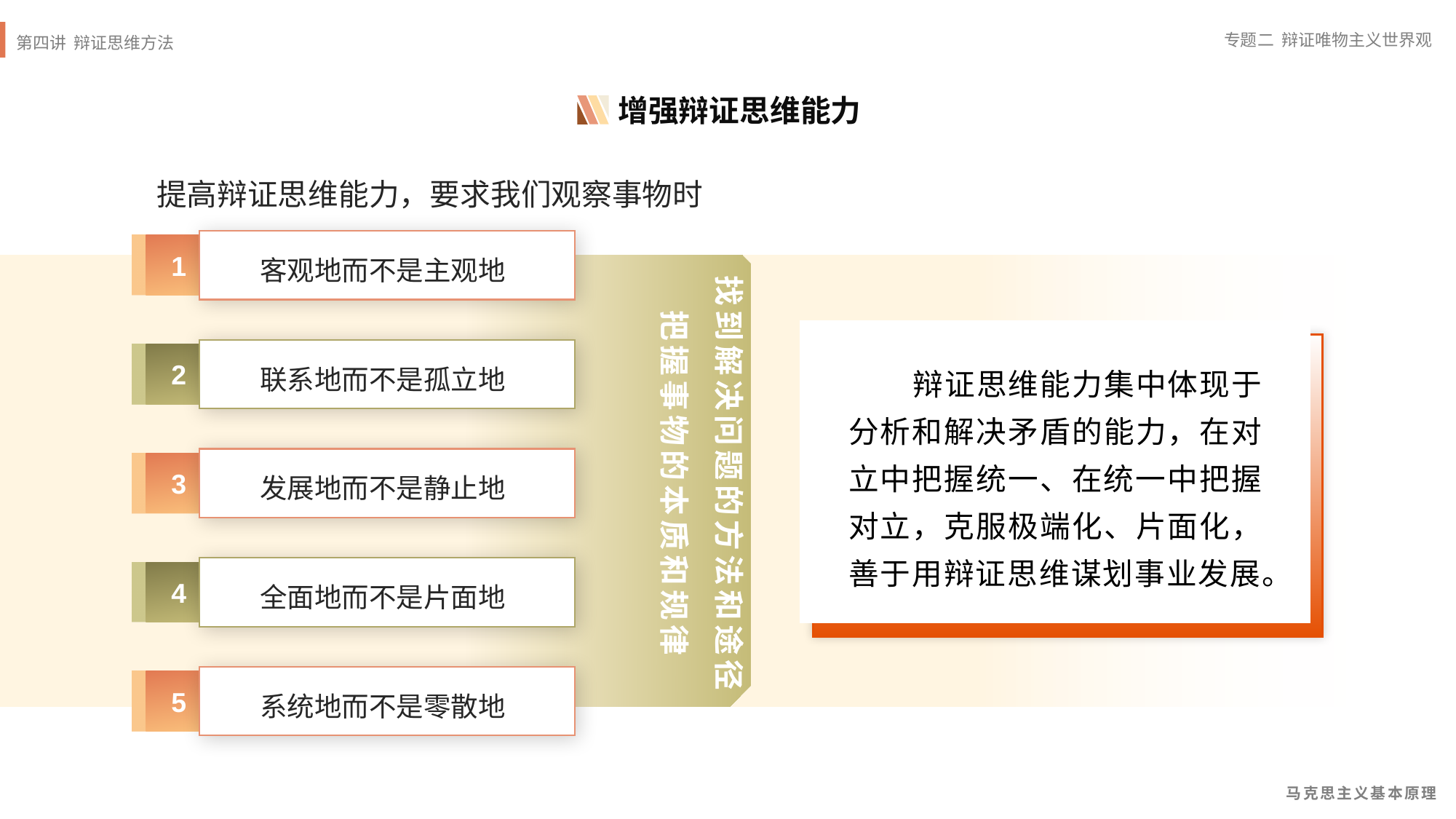

增强辩证思维能力

提高辩证思维能力，要求我们观察事物时

1
客观地而不是主观地

2
联系地而不是孤立地

3
发展地而不是静止地

4
全面地而不是片面地

5
系统地而不是零散地
找到解决问题的方法和途径
把握事物的本质和规律

辩证思维能力集中体现于分析和解决矛盾的能力，在对立中把握统一、在统一中把握对立，克服极端化、片面化，善于用辩证思维谋划事业发展。